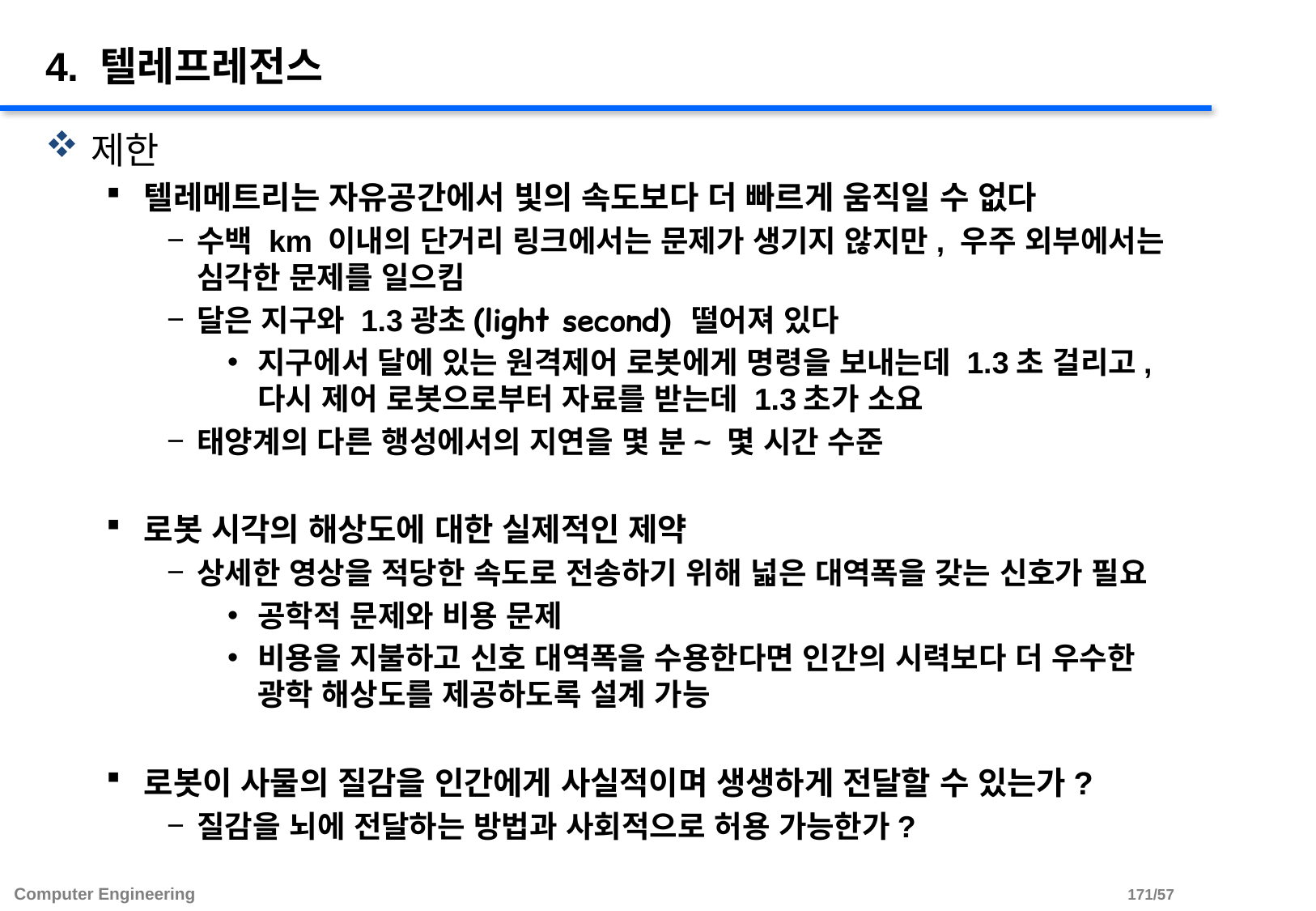

# 4. 텔레프레전스
제한
텔레메트리는 자유공간에서 빛의 속도보다 더 빠르게 움직일 수 없다
수백 km 이내의 단거리 링크에서는 문제가 생기지 않지만, 우주 외부에서는 심각한 문제를 일으킴
달은 지구와 1.3광초(light second) 떨어져 있다
지구에서 달에 있는 원격제어 로봇에게 명령을 보내는데 1.3초 걸리고, 다시 제어 로봇으로부터 자료를 받는데 1.3초가 소요
태양계의 다른 행성에서의 지연을 몇 분~ 몇 시간 수준

로봇 시각의 해상도에 대한 실제적인 제약
상세한 영상을 적당한 속도로 전송하기 위해 넓은 대역폭을 갖는 신호가 필요
공학적 문제와 비용 문제
비용을 지불하고 신호 대역폭을 수용한다면 인간의 시력보다 더 우수한 광학 해상도를 제공하도록 설계 가능

로봇이 사물의 질감을 인간에게 사실적이며 생생하게 전달할 수 있는가?
질감을 뇌에 전달하는 방법과 사회적으로 허용 가능한가?